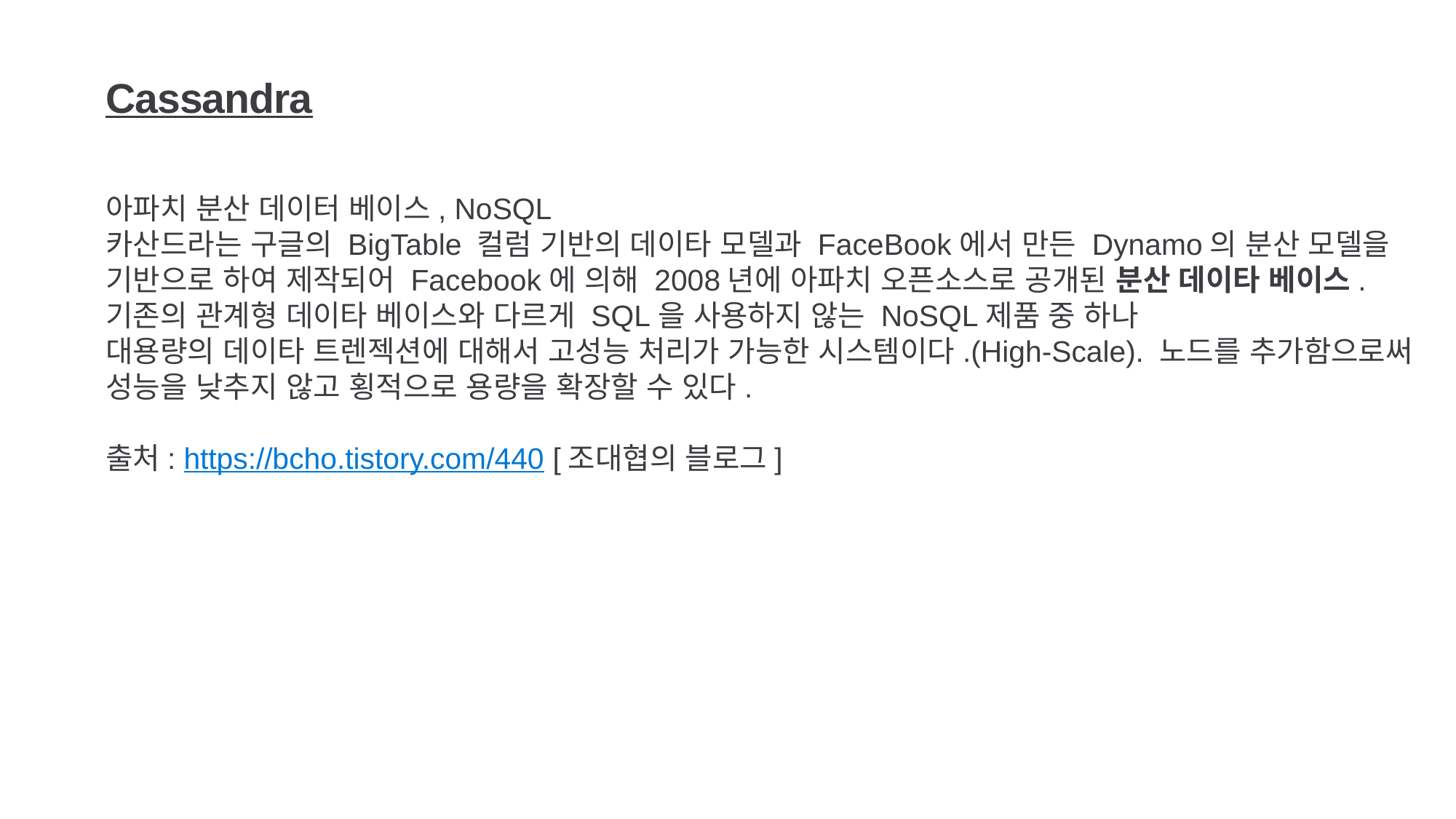

Cassandra

아파치 분산 데이터 베이스, NoSQL
카산드라는 구글의 BigTable 컬럼 기반의 데이타 모델과 FaceBook에서 만든 Dynamo의 분산 모델을 기반으로 하여 제작되어 Facebook에 의해 2008년에 아파치 오픈소스로 공개된 분산 데이타 베이스.
기존의 관계형 데이타 베이스와 다르게 SQL을 사용하지 않는 NoSQL제품 중 하나
대용량의 데이타 트렌젝션에 대해서 고성능 처리가 가능한 시스템이다.(High-Scale). 노드를 추가함으로써 성능을 낮추지 않고 횡적으로 용량을 확장할 수 있다.
출처: https://bcho.tistory.com/440 [조대협의 블로그]